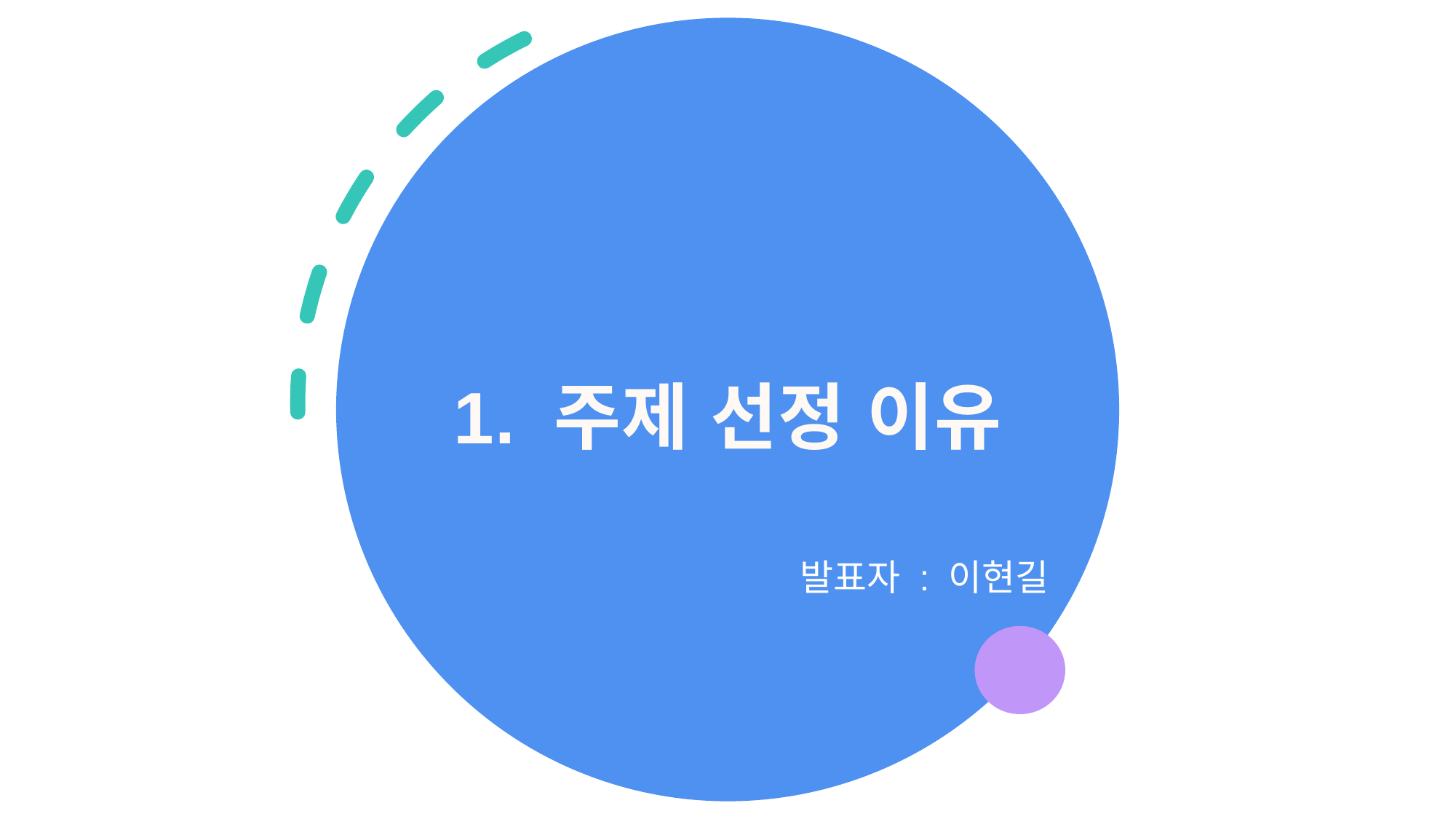

# 1. 주제 선정 이유
발표자 : 이현길